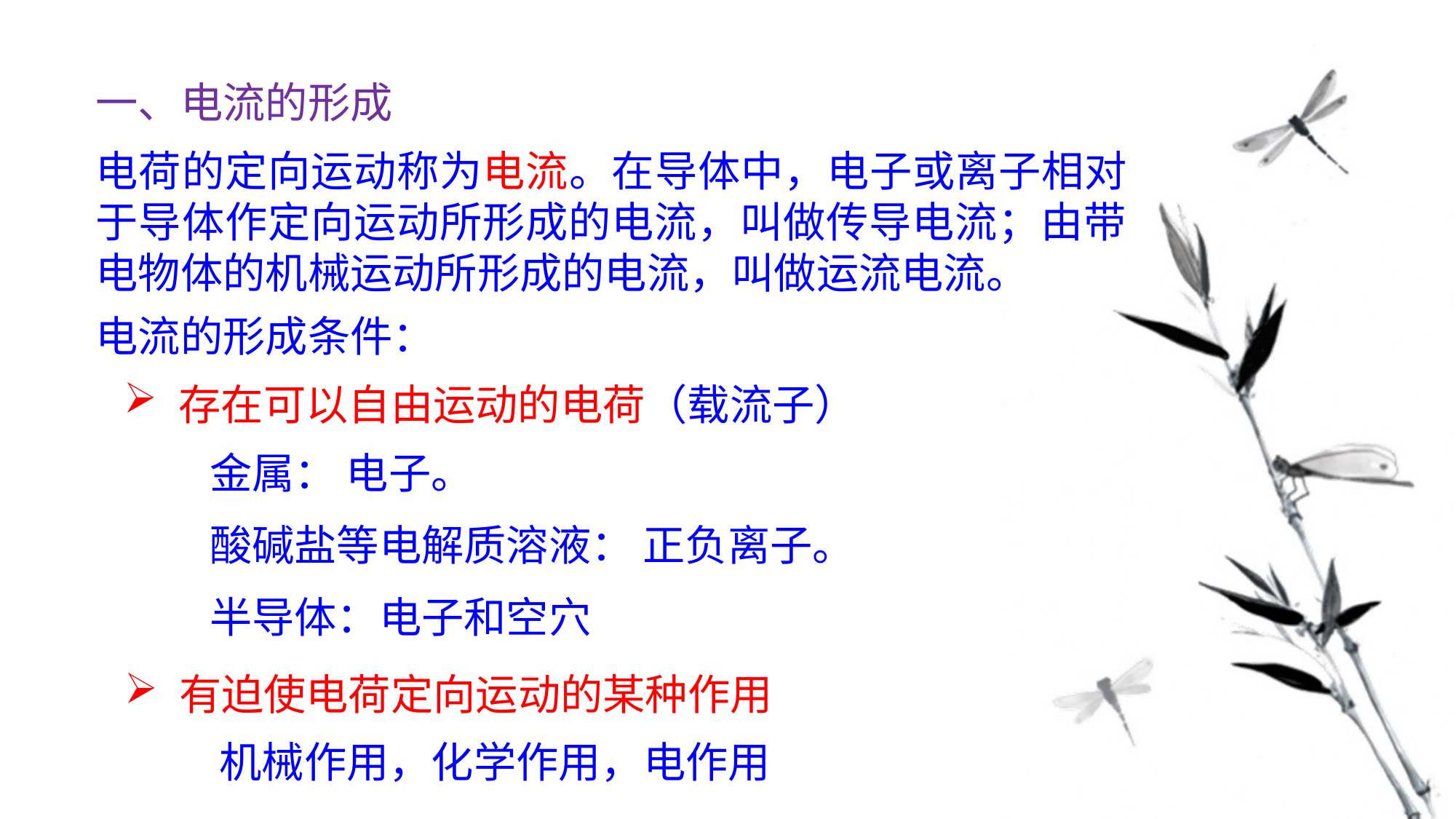

一、电流的形成
电荷的定向运动称为电流。在导体中，电子或离子相对于导体作定向运动所形成的电流，叫做传导电流；由带电物体的机械运动所形成的电流，叫做运流电流。
电流的形成条件：
存在可以自由运动的电荷（载流子）
金属： 电子。
酸碱盐等电解质溶液： 正负离子。
半导体：电子和空穴
有迫使电荷定向运动的某种作用
机械作用，化学作用，电作用